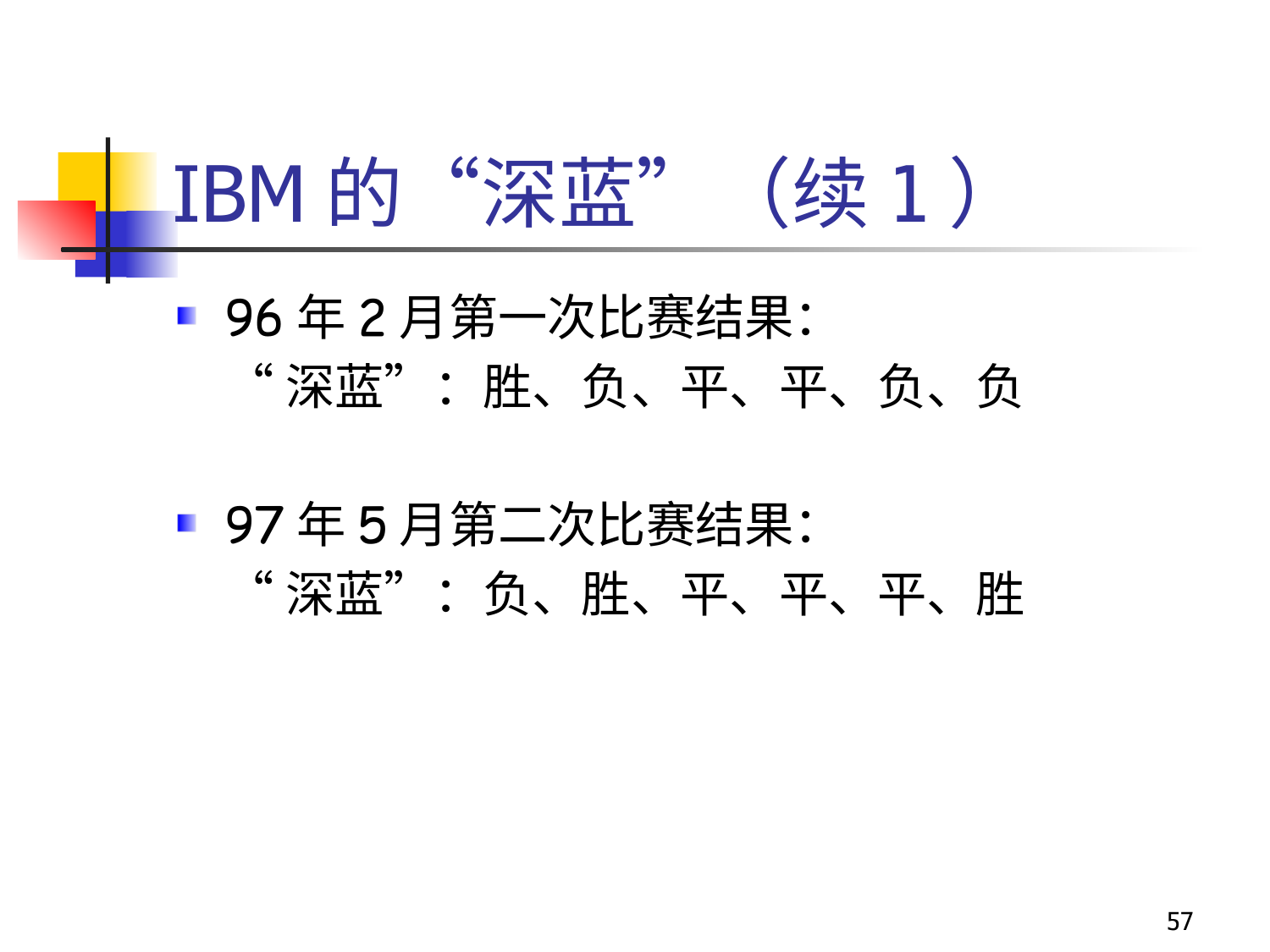

# IBM的“深蓝”（续1）
96年2月第一次比赛结果：
	“深蓝”：胜、负、平、平、负、负

97年5月第二次比赛结果：
	“深蓝”：负、胜、平、平、平、胜
57